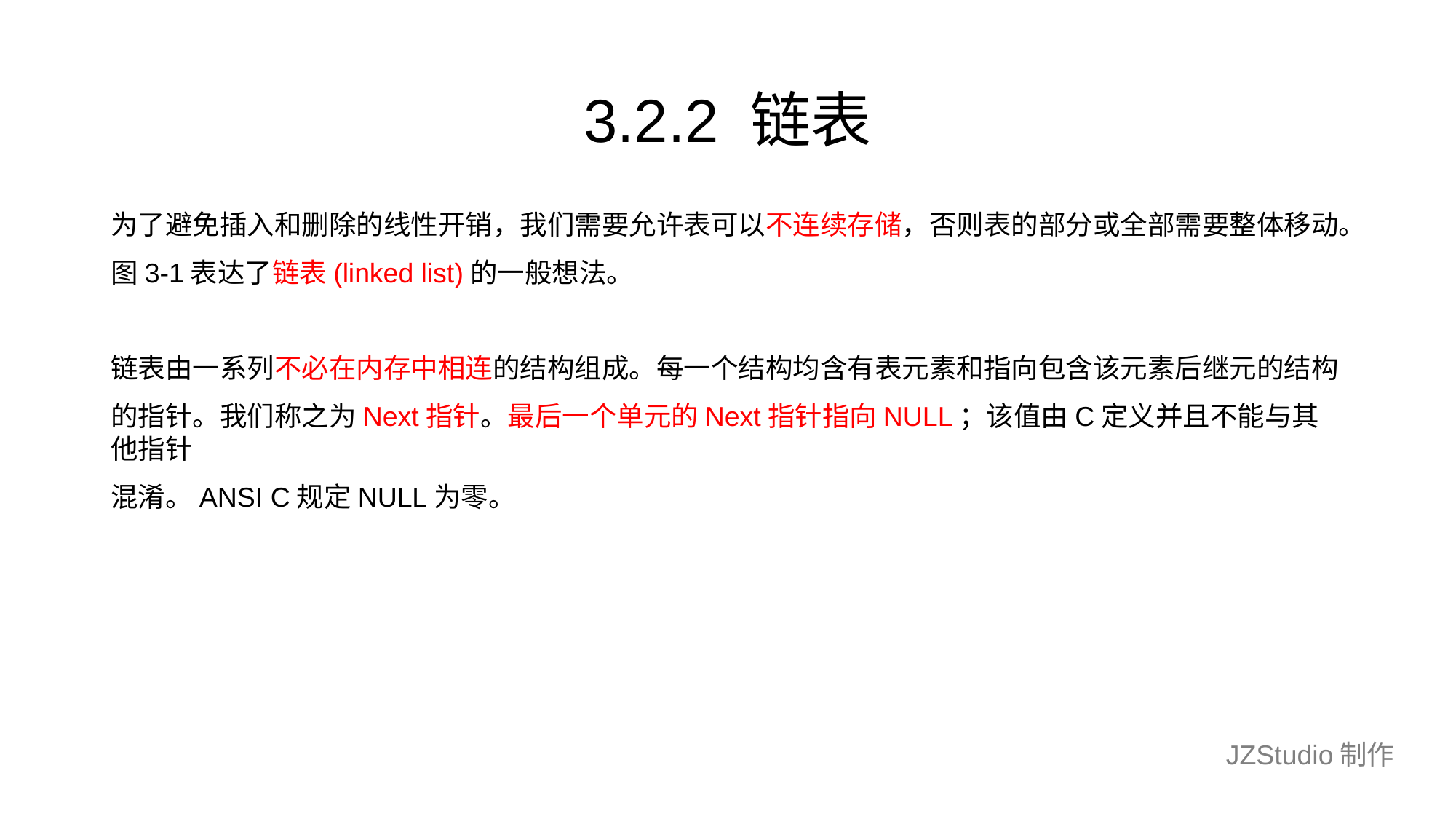

# 3.2.2 链表
为了避免插入和删除的线性开销，我们需要允许表可以不连续存储，否则表的部分或全部需要整体移动。
图3-1表达了链表(linked list)的一般想法。

链表由一系列不必在内存中相连的结构组成。每一个结构均含有表元素和指向包含该元素后继元的结构
的指针。我们称之为Next指针。最后一个单元的Next指针指向NULL；该值由C定义并且不能与其他指针
混淆。ANSI C规定NULL为零。